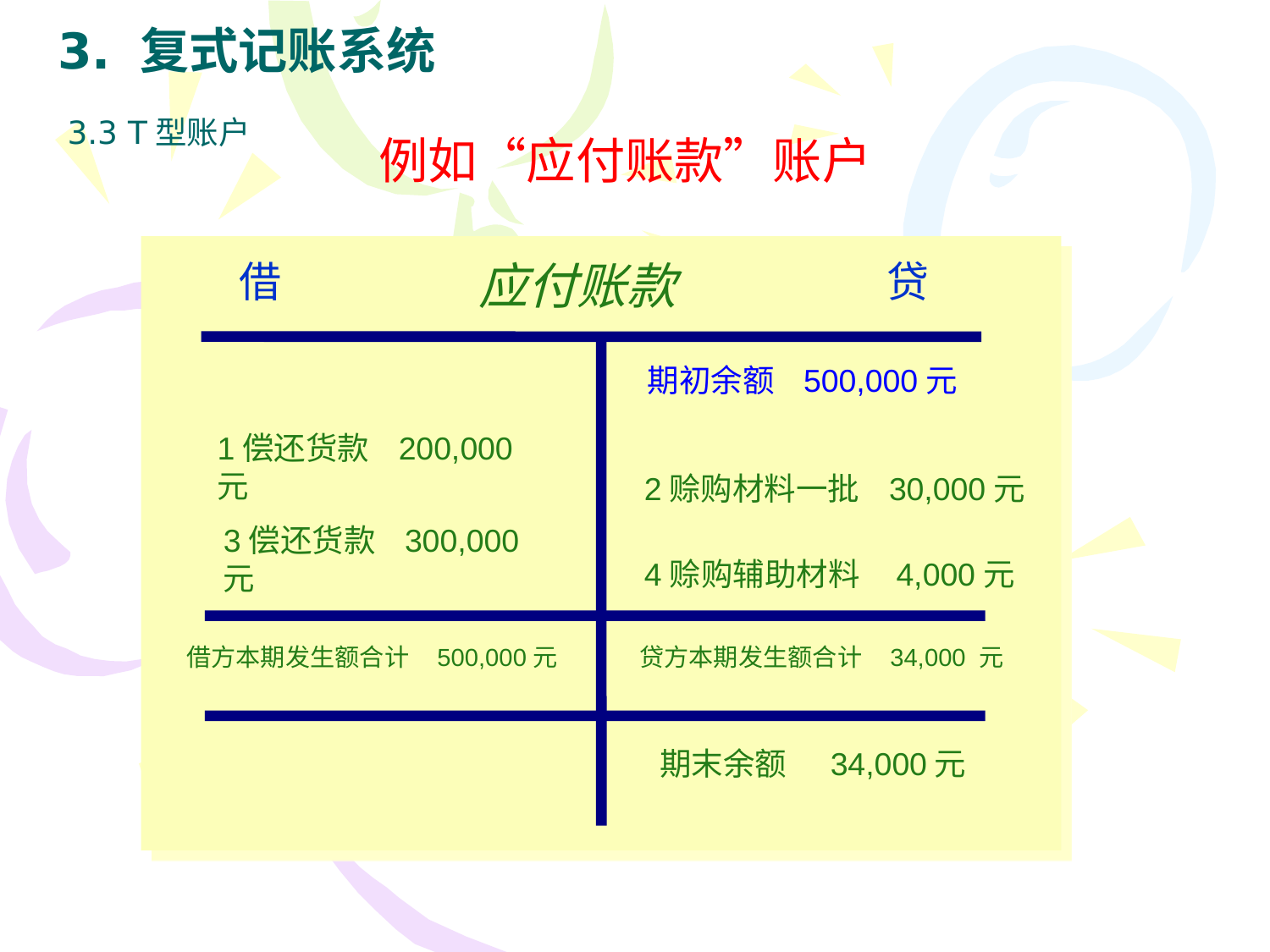

# 3. 复式记账系统
3.3 T型账户
例如“应付账款”账户

借
应付账款
贷

期初余额   500,000元
1偿还货款   200,000元
2赊购材料一批   30,000元
3偿还货款   300,000元
4赊购辅助材料    4,000元

借方本期发生额合计    500,000元
贷方本期发生额合计    34,000 元

期末余额     34,000元
30